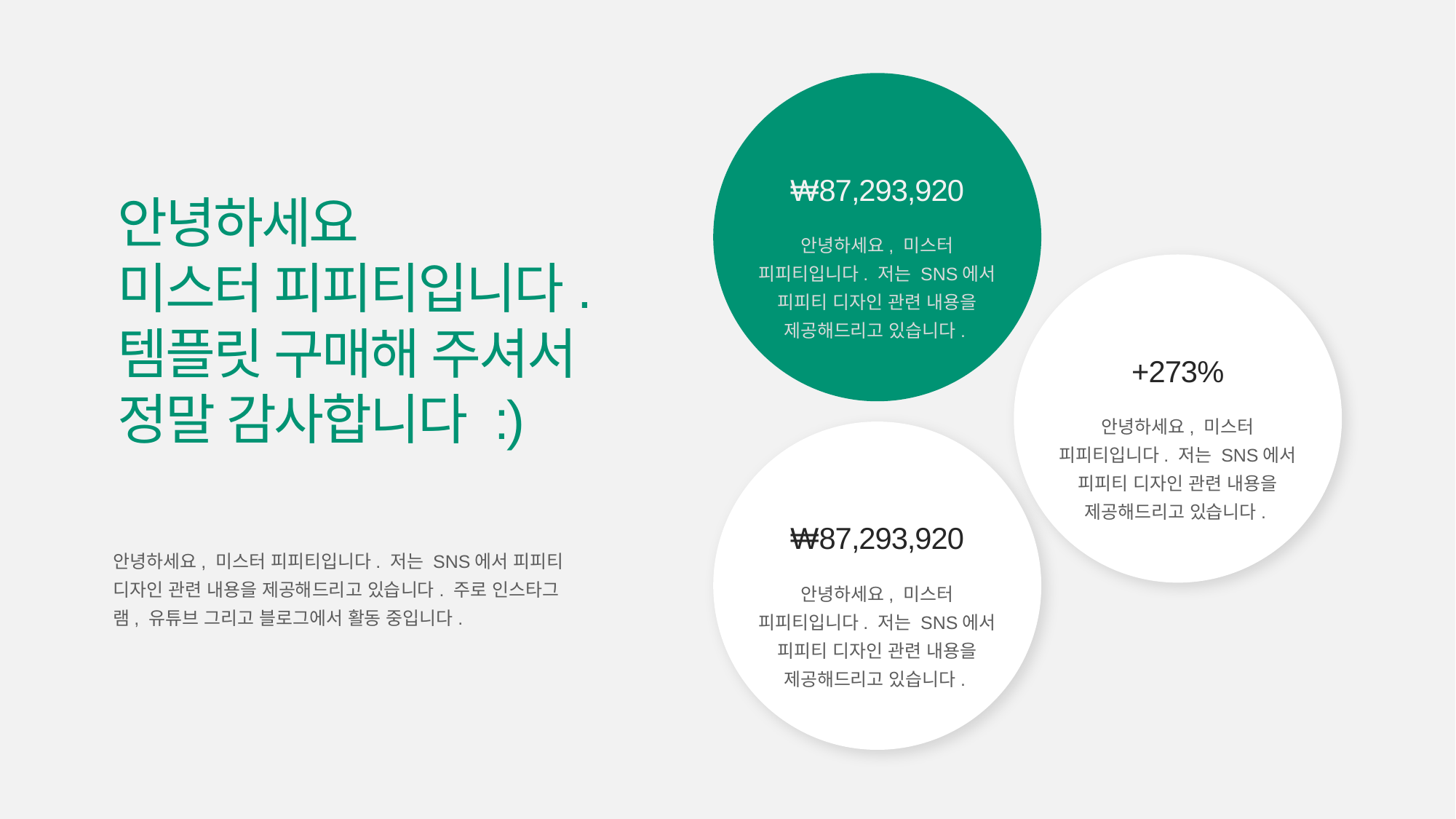

₩87,293,920
안녕하세요
미스터 피피티입니다.
템플릿 구매해 주셔서
정말 감사합니다 :)
안녕하세요, 미스터 피피티입니다. 저는 SNS에서 피피티 디자인 관련 내용을 제공해드리고 있습니다.

+273%
안녕하세요, 미스터 피피티입니다. 저는 SNS에서 피피티 디자인 관련 내용을 제공해드리고 있습니다.

₩87,293,920
안녕하세요, 미스터 피피티입니다. 저는 SNS에서 피피티 디자인 관련 내용을 제공해드리고 있습니다. 주로 인스타그램, 유튜브 그리고 블로그에서 활동 중입니다.
안녕하세요, 미스터 피피티입니다. 저는 SNS에서 피피티 디자인 관련 내용을 제공해드리고 있습니다.